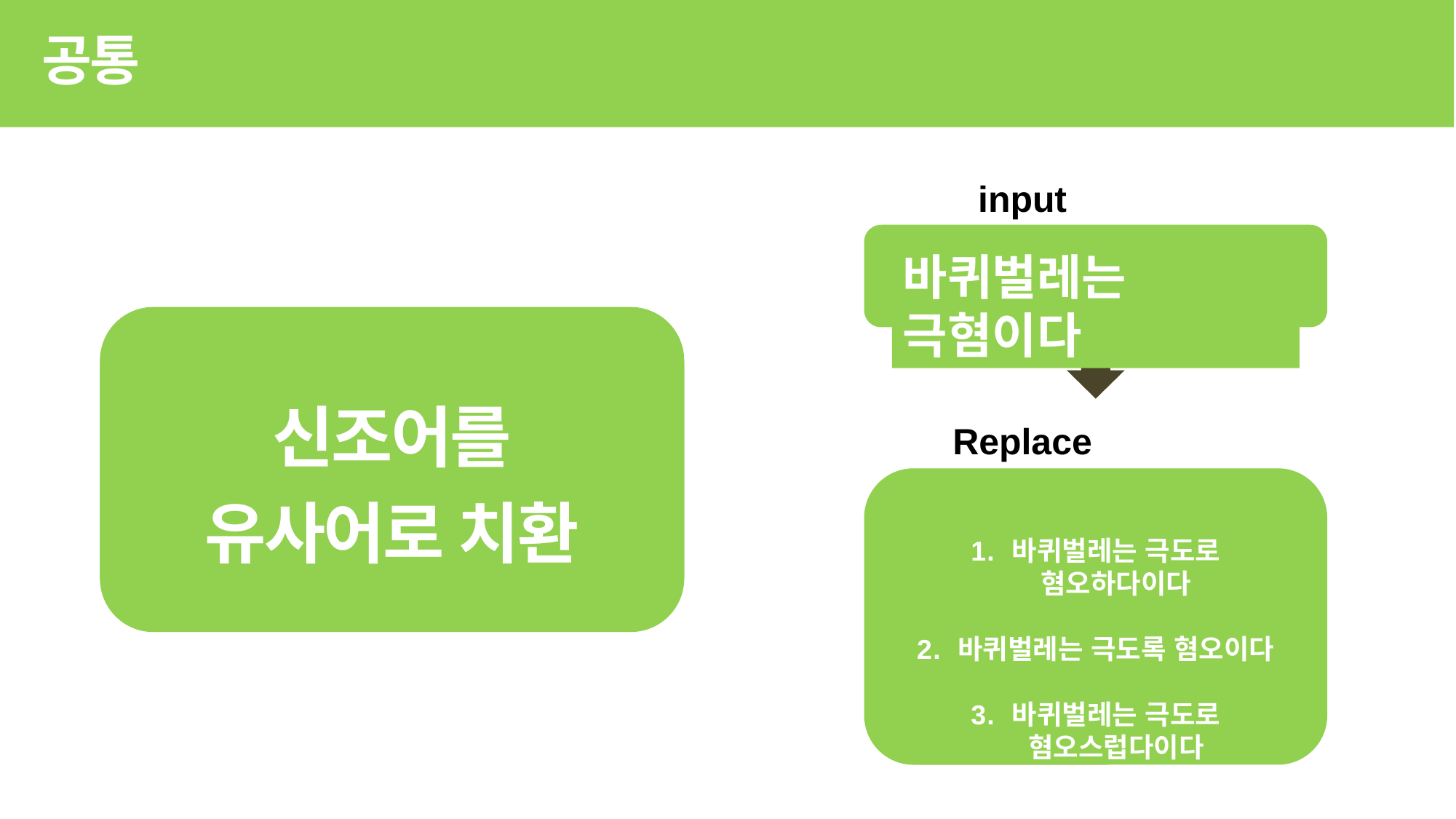

공통
input Sentence

바퀴벌레는 극혐이다

신조어를
유사어로 치환
Replace Sentence

바퀴벌레는 극도로 혐오하다이다

바퀴벌레는 극도록 혐오이다

바퀴벌레는 극도로 혐오스럽다이다